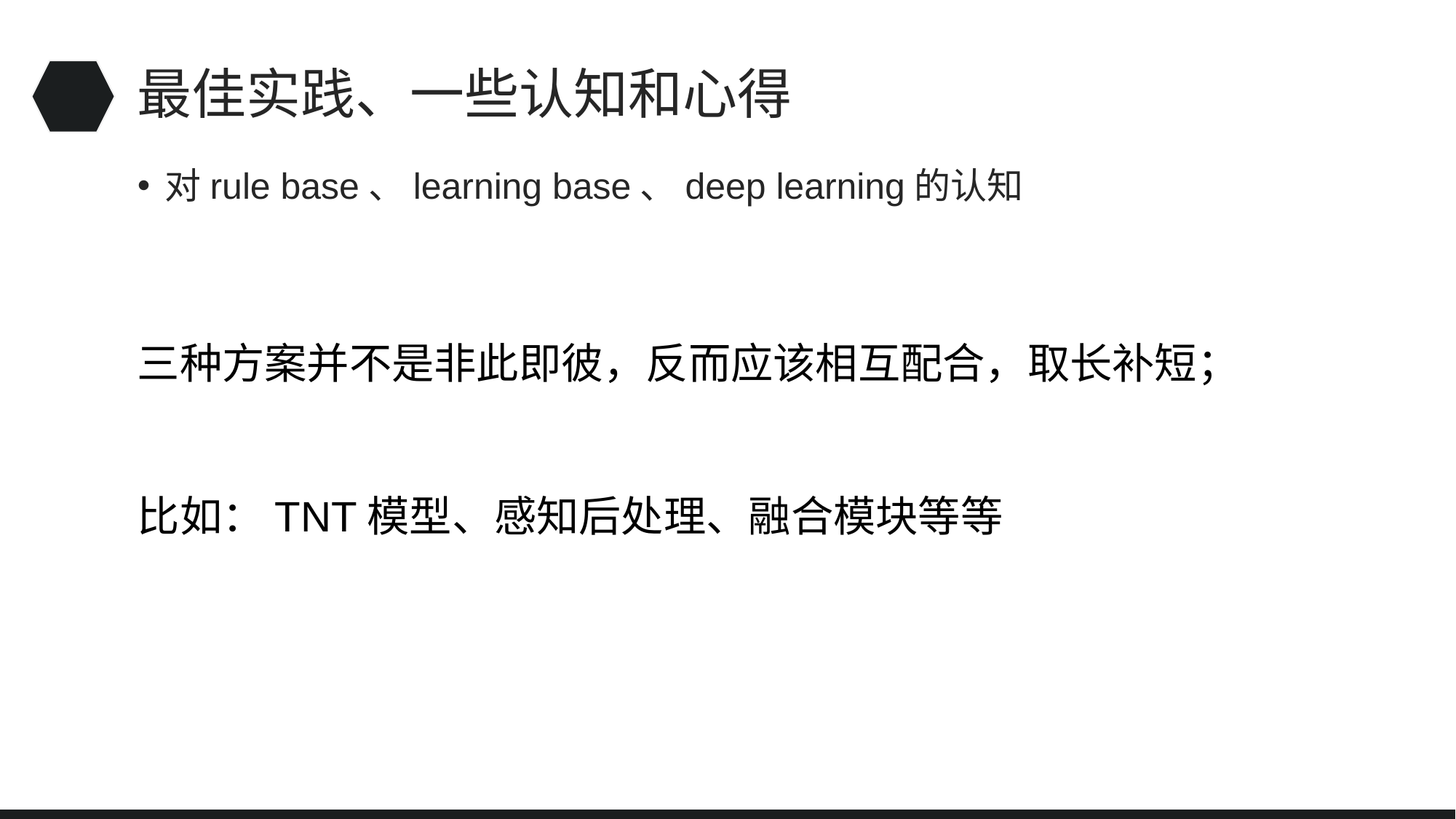

# 最佳实践、一些认知和心得
对rule base、learning base、deep learning的认知
三种方案并不是非此即彼，反而应该相互配合，取长补短；

比如：TNT模型、感知后处理、融合模块等等